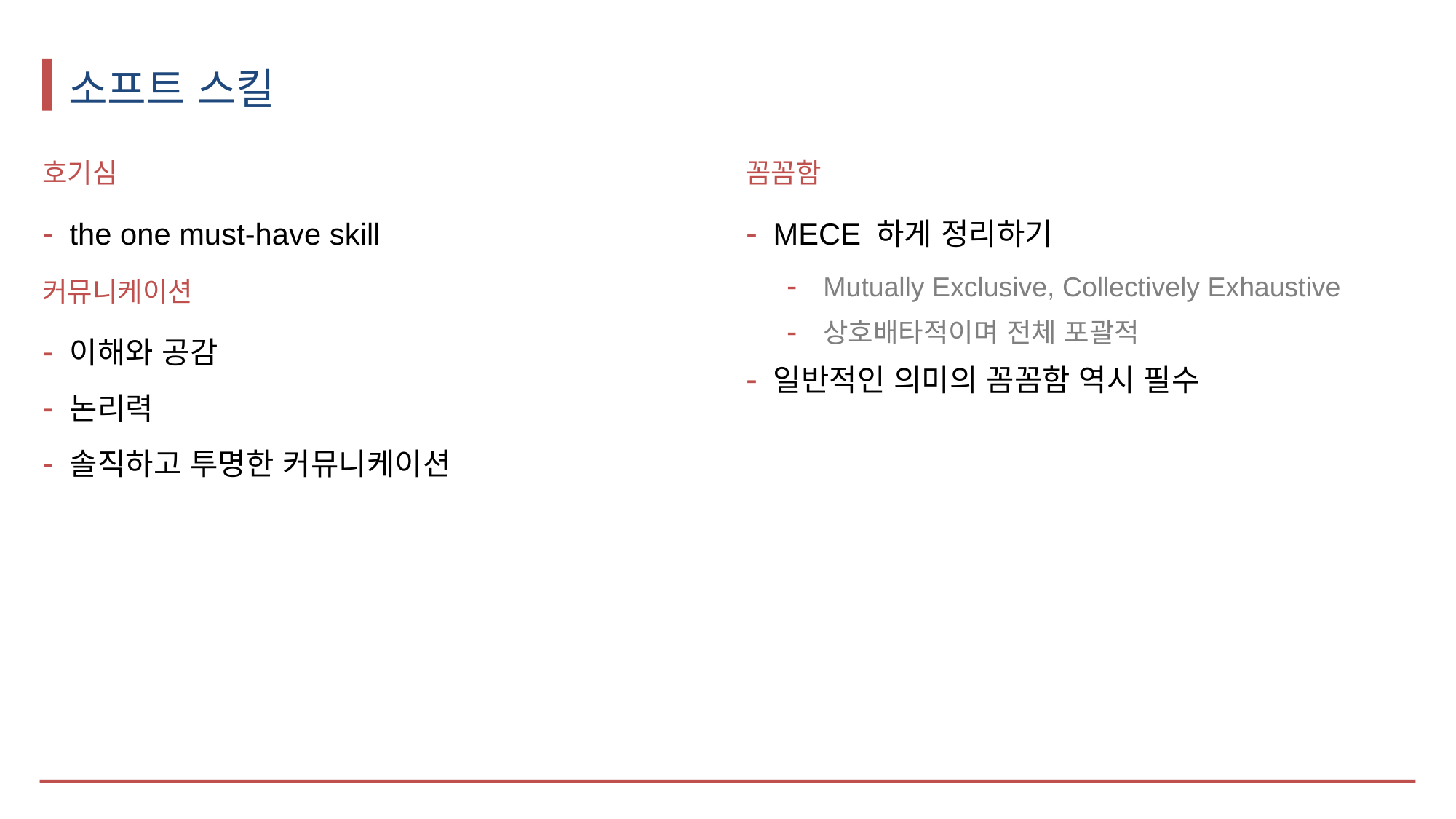

# 소프트 스킬
호기심
the one must-have skill
커뮤니케이션
이해와 공감
논리력
솔직하고 투명한 커뮤니케이션
꼼꼼함
MECE 하게 정리하기
Mutually Exclusive, Collectively Exhaustive
상호배타적이며 전체 포괄적
일반적인 의미의 꼼꼼함 역시 필수